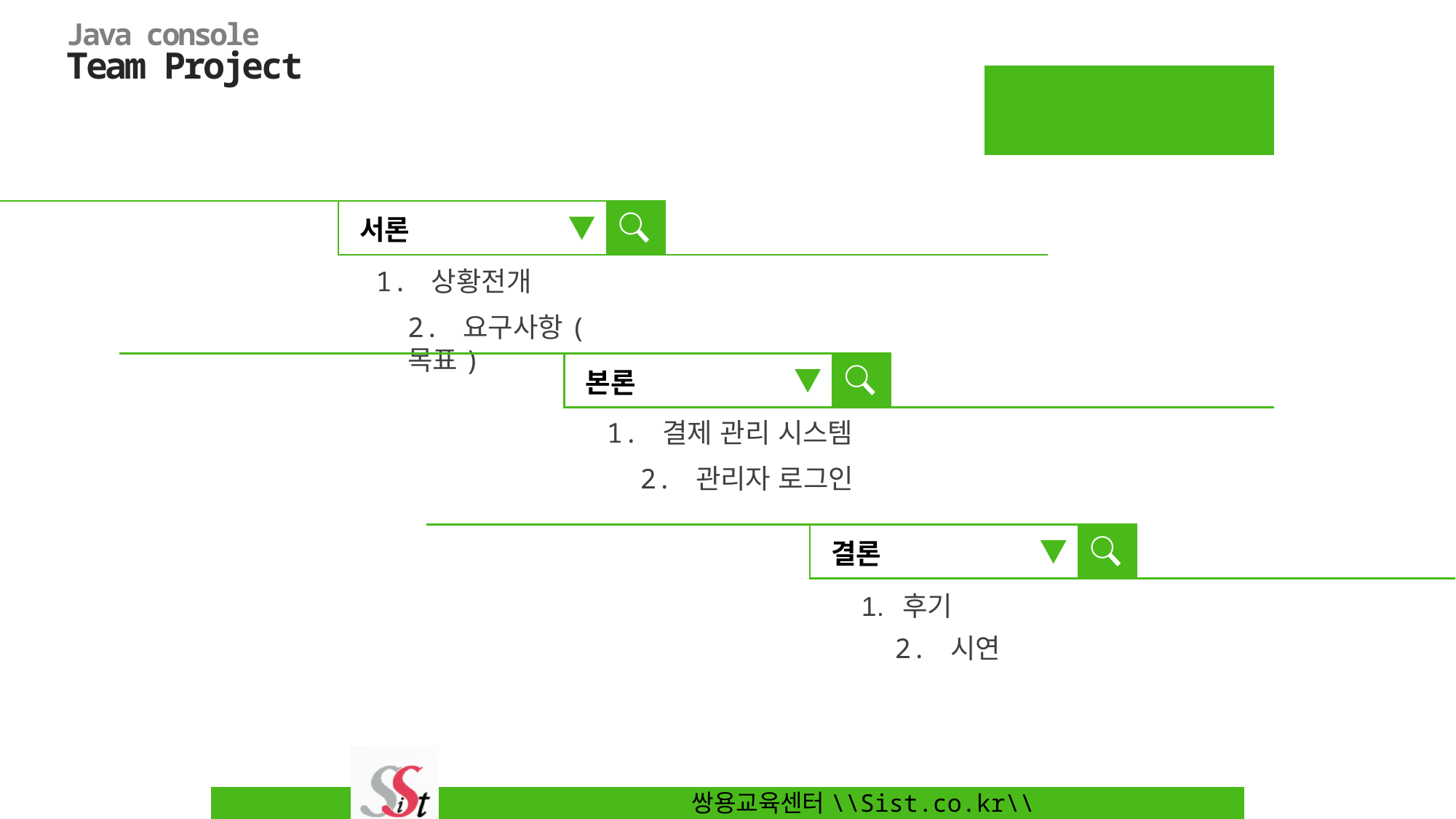

INDEX

서론

1. 상황전개
2. 요구사항(목표)

본론

1. 결제 관리 시스템
2. 관리자 로그인

결론

후기

2. 시연